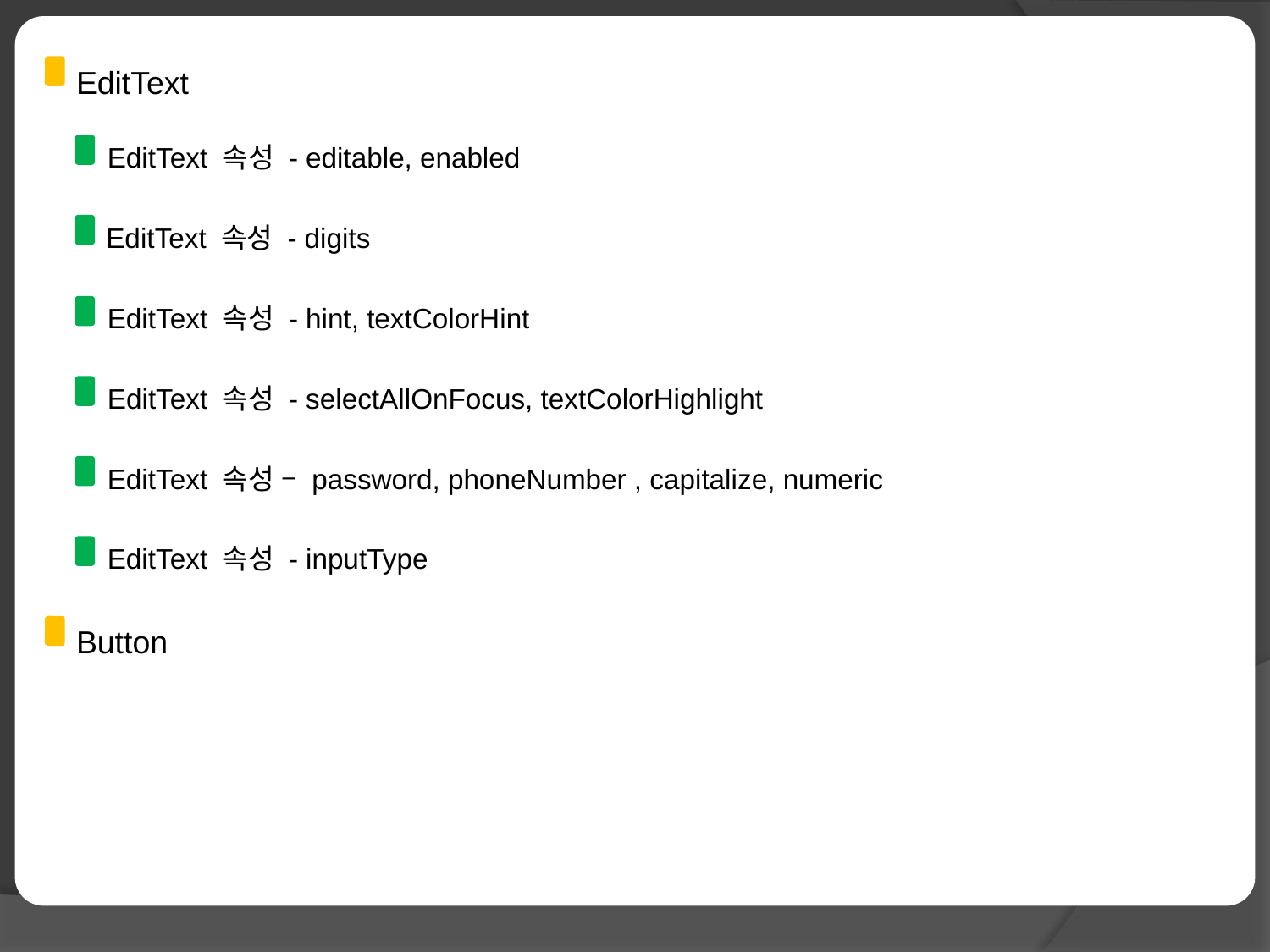

EditText
EditText 속성 - editable, enabled

EditText 속성 - digits

EditText 속성 - hint, textColorHint

EditText 속성 - selectAllOnFocus, textColorHighlight

EditText 속성 – password, phoneNumber , capitalize, numeric

EditText 속성 - inputType

Button